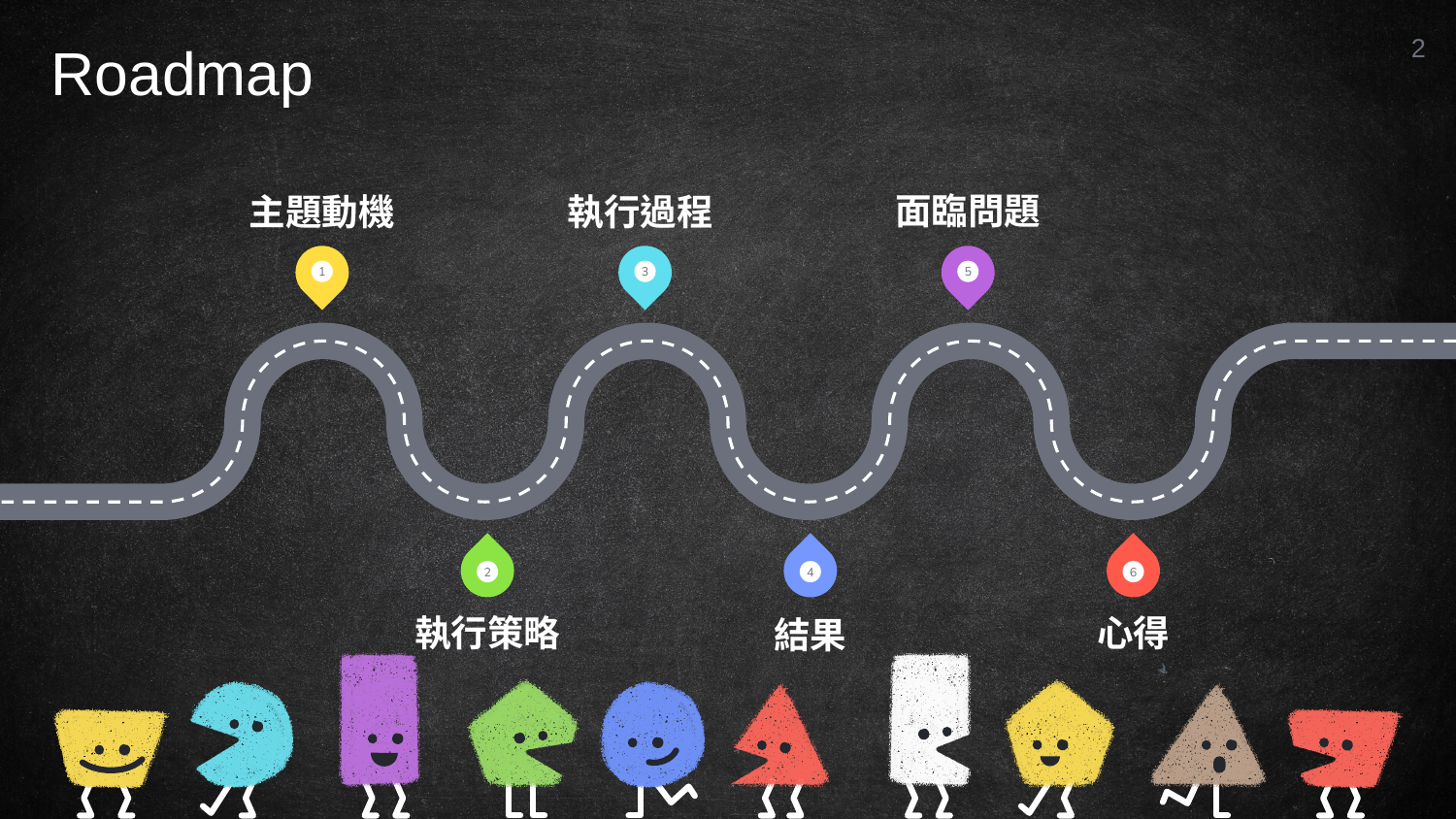

2
Roadmap
主題動機
執行過程
面臨問題

1

3

5

2

4

6
結果
執行策略
心得